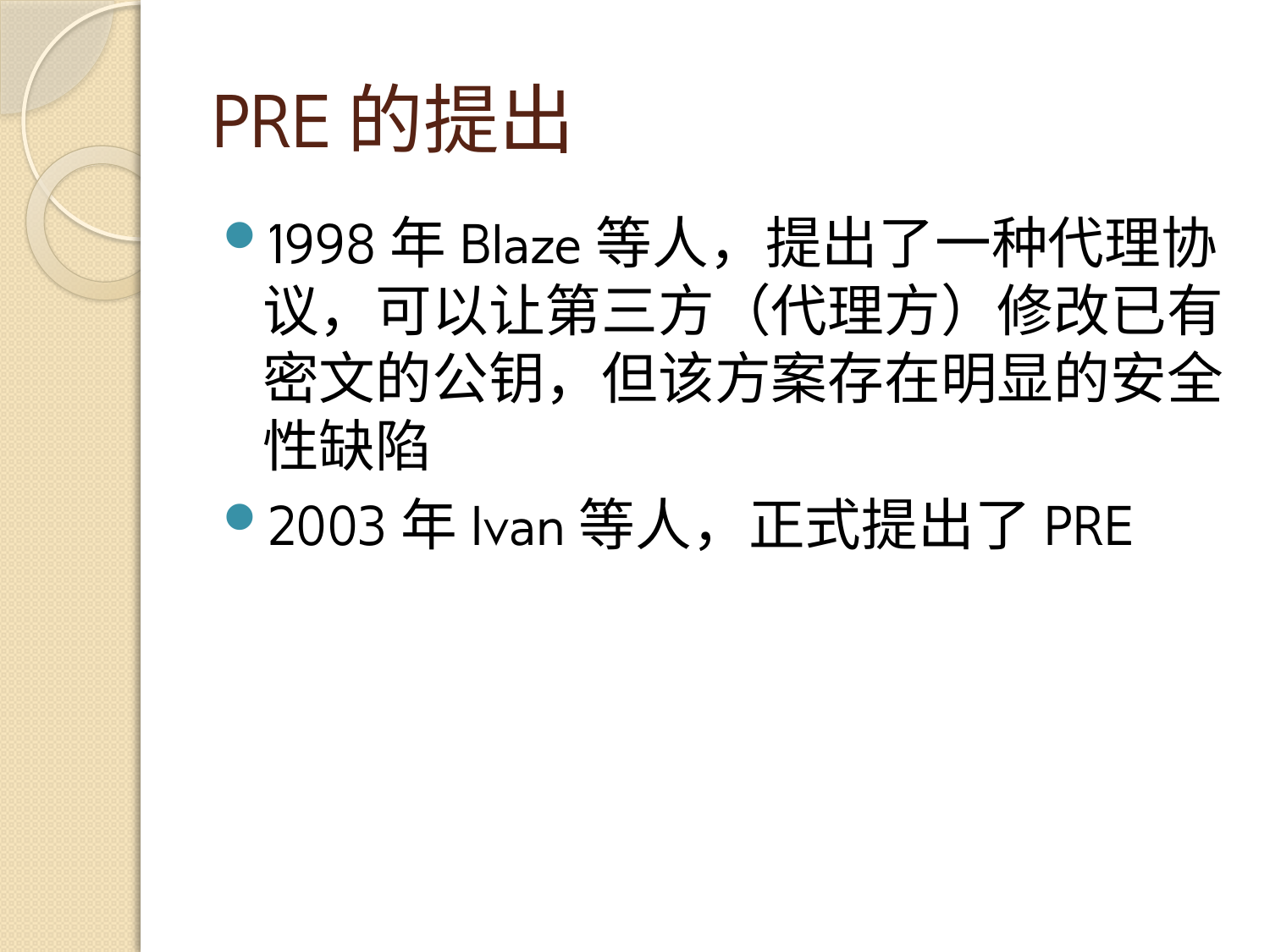

# PRE的提出
1998年Blaze等人，提出了一种代理协议，可以让第三方（代理方）修改已有密文的公钥，但该方案存在明显的安全性缺陷
2003年Ivan等人，正式提出了PRE